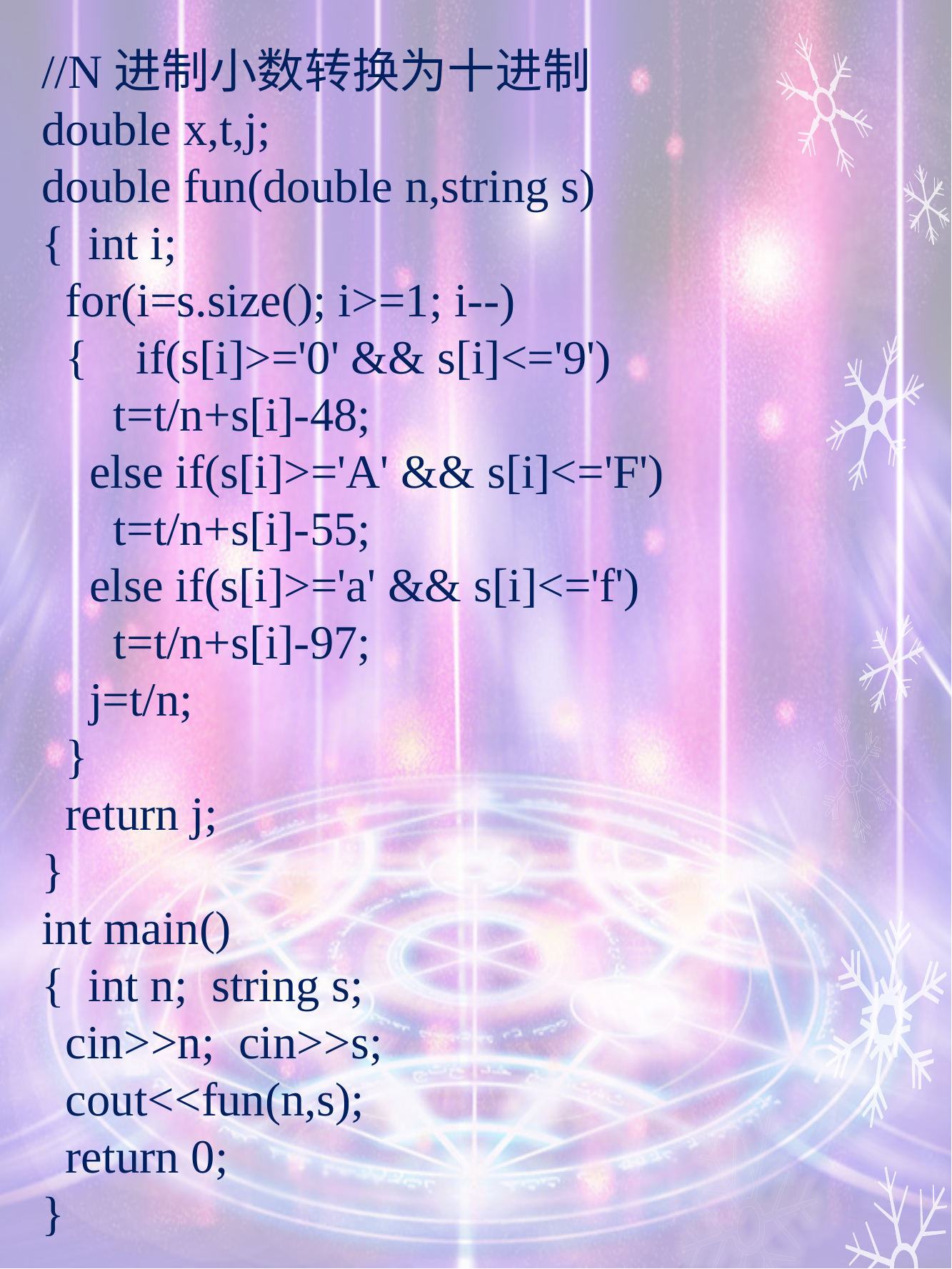

//N进制小数转换为十进制
double x,t,j;
double fun(double n,string s)
{  int i;
  for(i=s.size(); i>=1; i--)
  {    if(s[i]>='0' && s[i]<='9')
      t=t/n+s[i]-48;
    else if(s[i]>='A' && s[i]<='F')
      t=t/n+s[i]-55;
    else if(s[i]>='a' && s[i]<='f')
      t=t/n+s[i]-97;
    j=t/n;
  }
  return j;
}
int main()
{  int n;  string s;
  cin>>n;  cin>>s;
  cout<<fun(n,s);
  return 0;
}